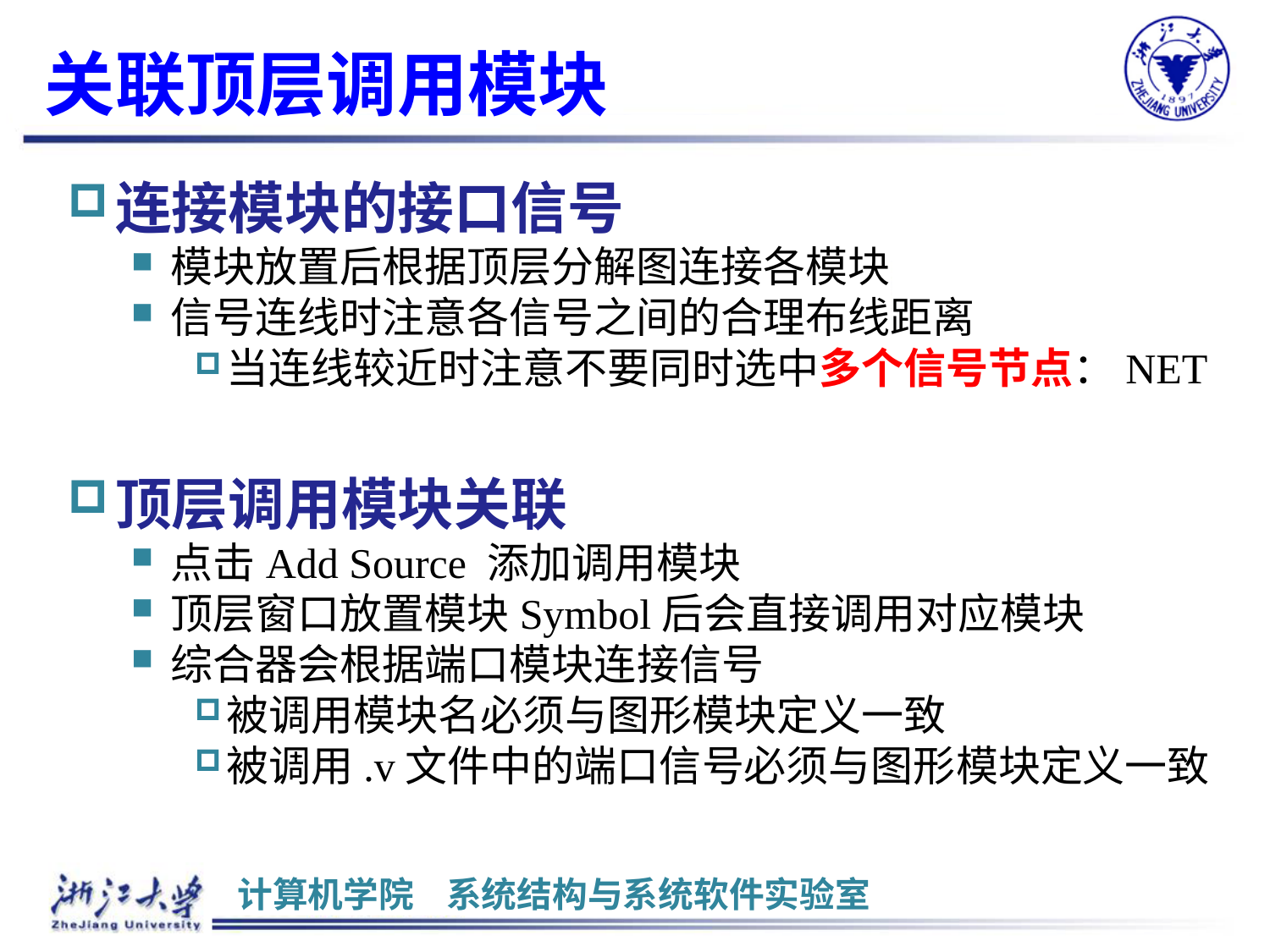

# 关联顶层调用模块
连接模块的接口信号
模块放置后根据顶层分解图连接各模块
信号连线时注意各信号之间的合理布线距离
当连线较近时注意不要同时选中多个信号节点：NET

顶层调用模块关联
点击Add Source 添加调用模块
顶层窗口放置模块Symbol后会直接调用对应模块
综合器会根据端口模块连接信号
被调用模块名必须与图形模块定义一致
被调用.v文件中的端口信号必须与图形模块定义一致
91